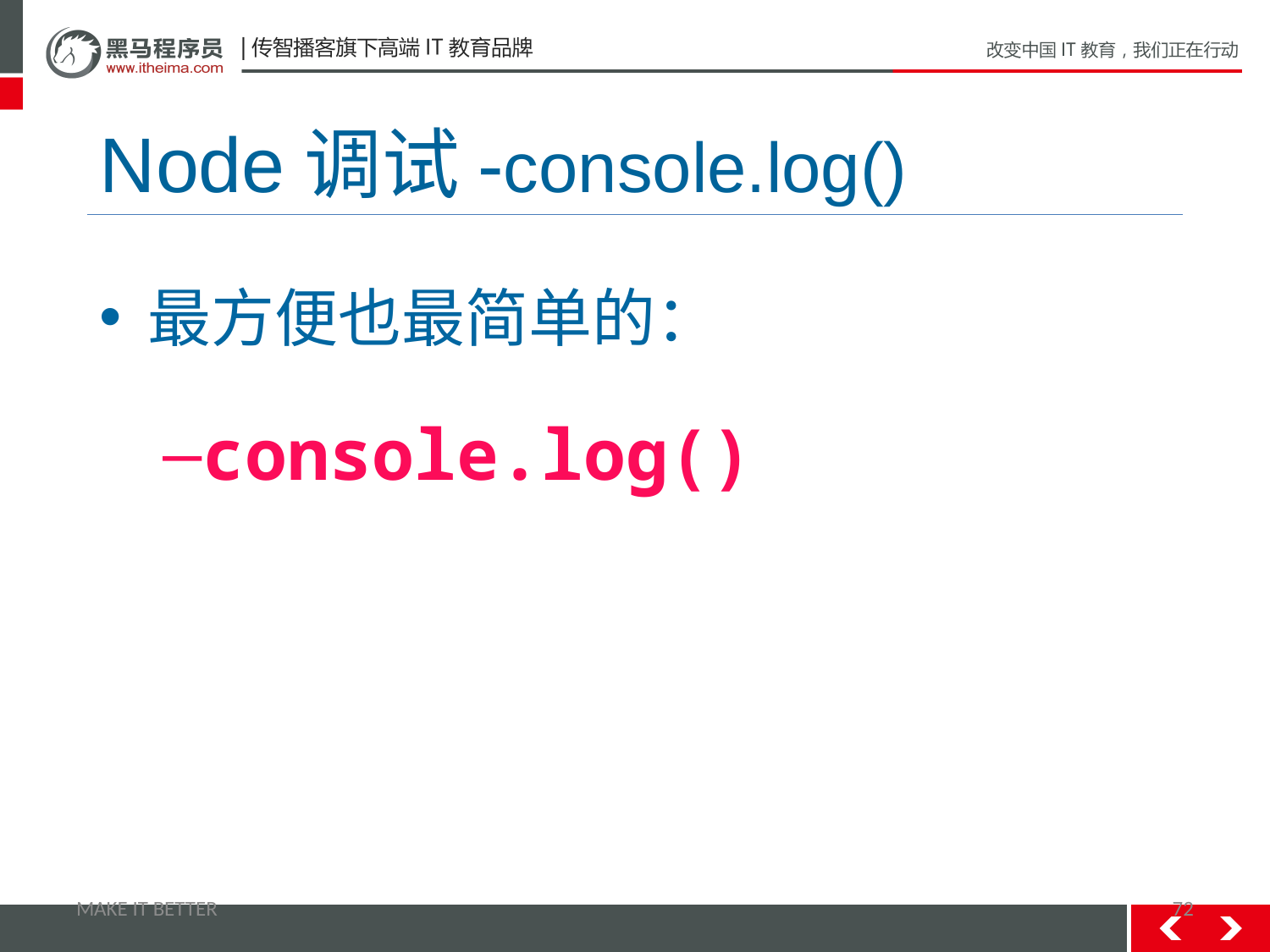

# Node调试-console.log()
最方便也最简单的：
console.log()

MAKE IT BETTER
72